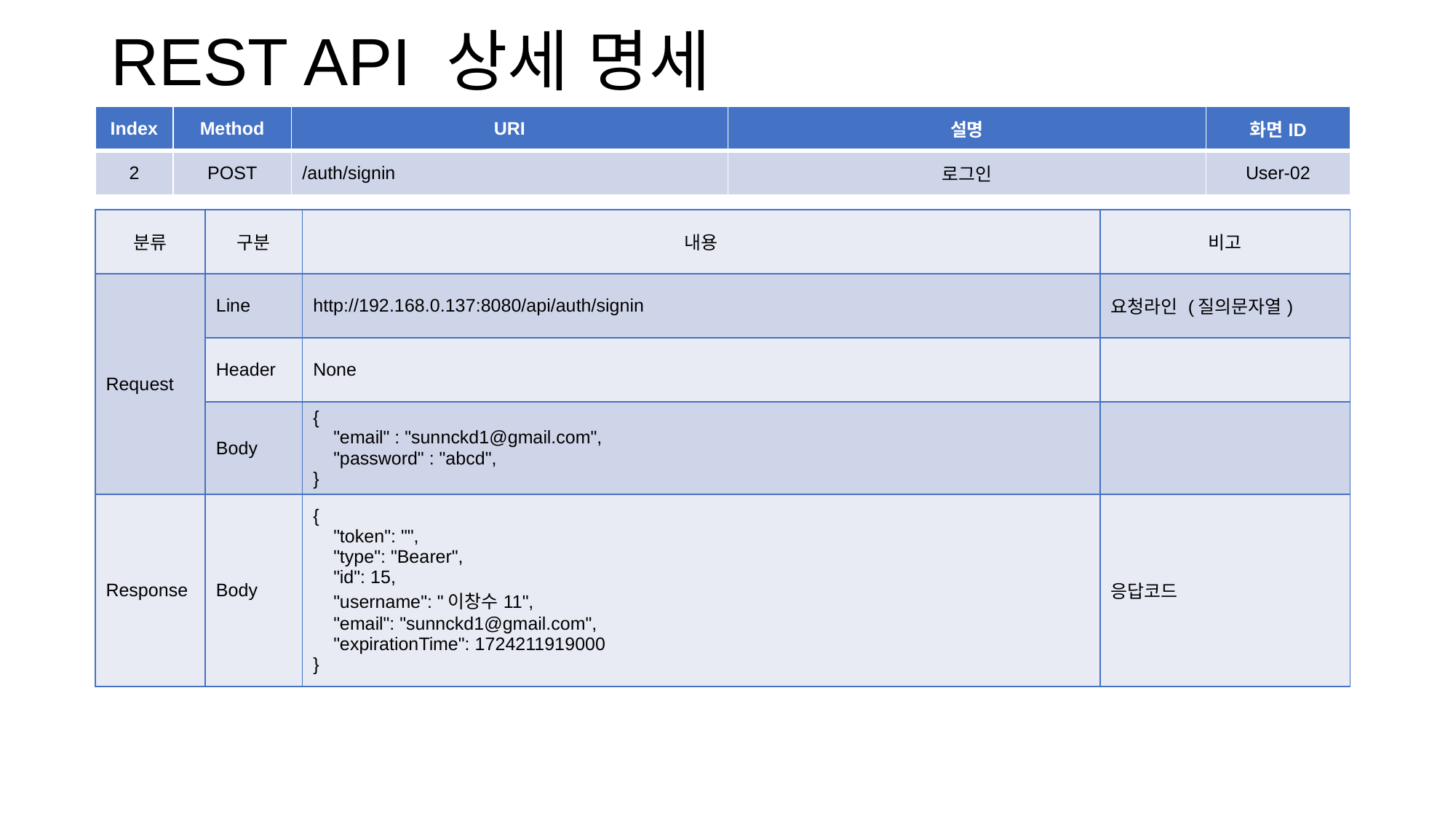

# REST API 상세 명세
| Index | Method | URI | 설명 | 화면ID |
| --- | --- | --- | --- | --- |
| 2 | POST | /auth/signin | 로그인 | User-02 |
| 분류 | 구분 | 내용 | 비고 |
| --- | --- | --- | --- |
| Request | Line | http://192.168.0.137:8080/api/auth/signin | 요청라인 (질의문자열) |
|  | Header | None |  |
|  | Body | { "email" : "sunnckd1@gmail.com", "password" : "abcd", } |  |
| Response | Body | { "token": "", "type": "Bearer", "id": 15, "username": "이창수11", "email": "sunnckd1@gmail.com", "expirationTime": 1724211919000 } | 응답코드 |